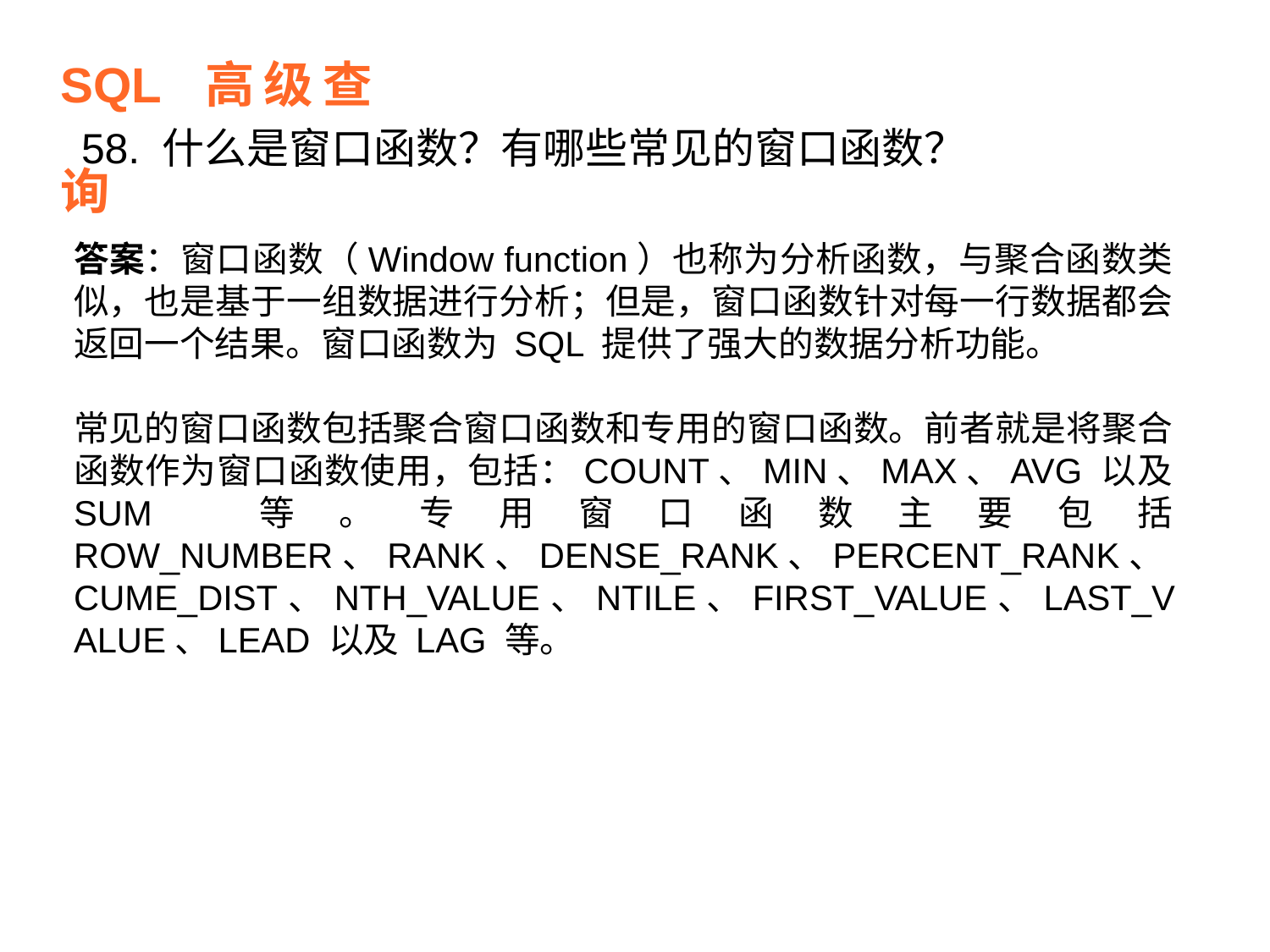

SQL 高级查询
58. 什么是窗口函数？有哪些常见的窗口函数？
答案：窗口函数（Window function）也称为分析函数，与聚合函数类似，也是基于一组数据进行分析；但是，窗口函数针对每一行数据都会返回一个结果。窗口函数为 SQL 提供了强大的数据分析功能。

常见的窗口函数包括聚合窗口函数和专用的窗口函数。前者就是将聚合函数作为窗口函数使用，包括：COUNT、MIN、MAX、AVG 以及 SUM 等。专用窗口函数主要包括 ROW_NUMBER、RANK、DENSE_RANK、PERCENT_RANK、CUME_DIST、NTH_VALUE、NTILE、FIRST_VALUE、LAST_VALUE、LEAD 以及 LAG 等。